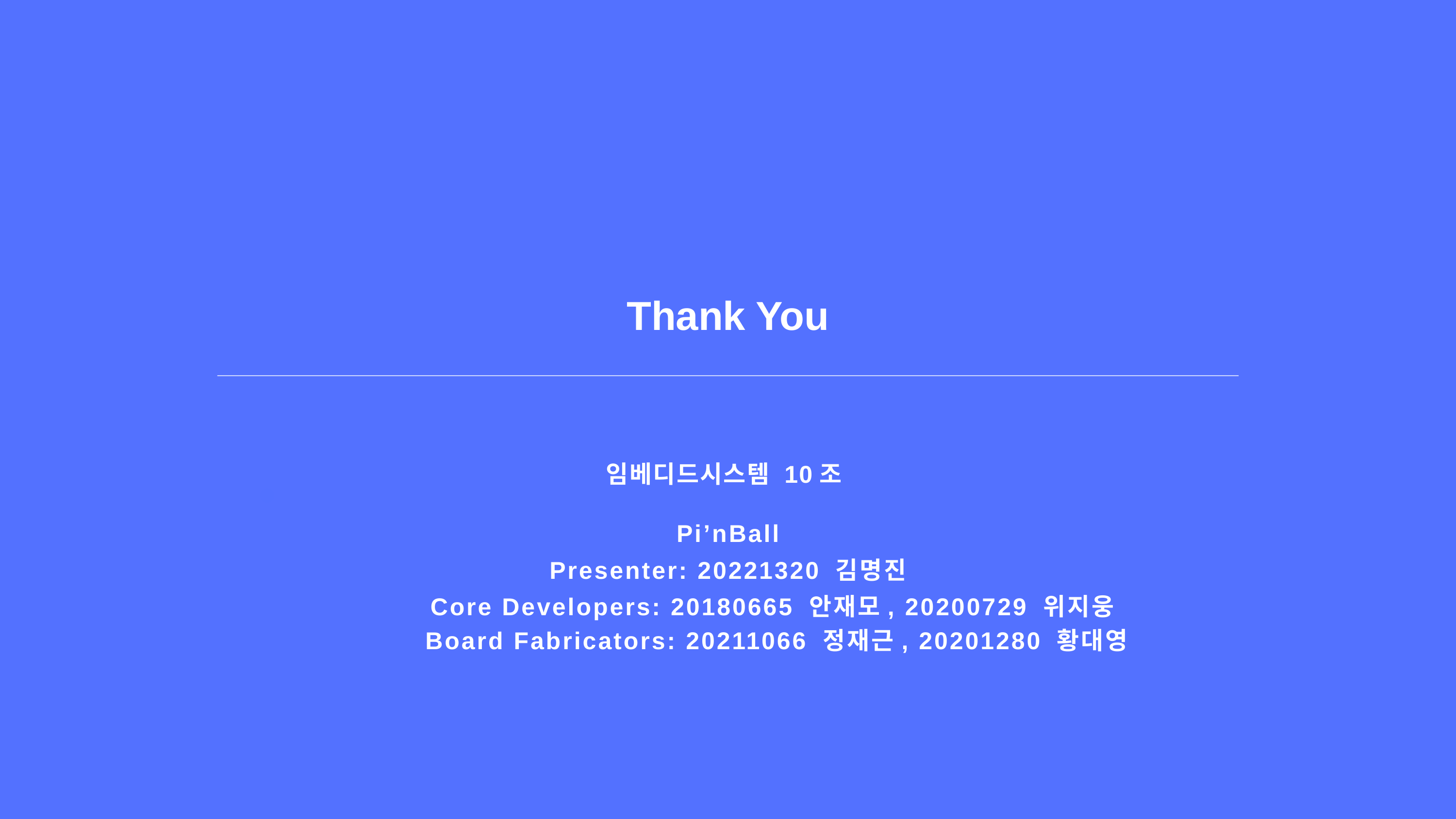

Thank You

임베디드시스템 10조

Pi’nBall
Presenter: 20221320 김명진
Core Developers: 20180665 안재모, 20200729 위지웅
Board Fabricators: 20211066 정재근, 20201280 황대영